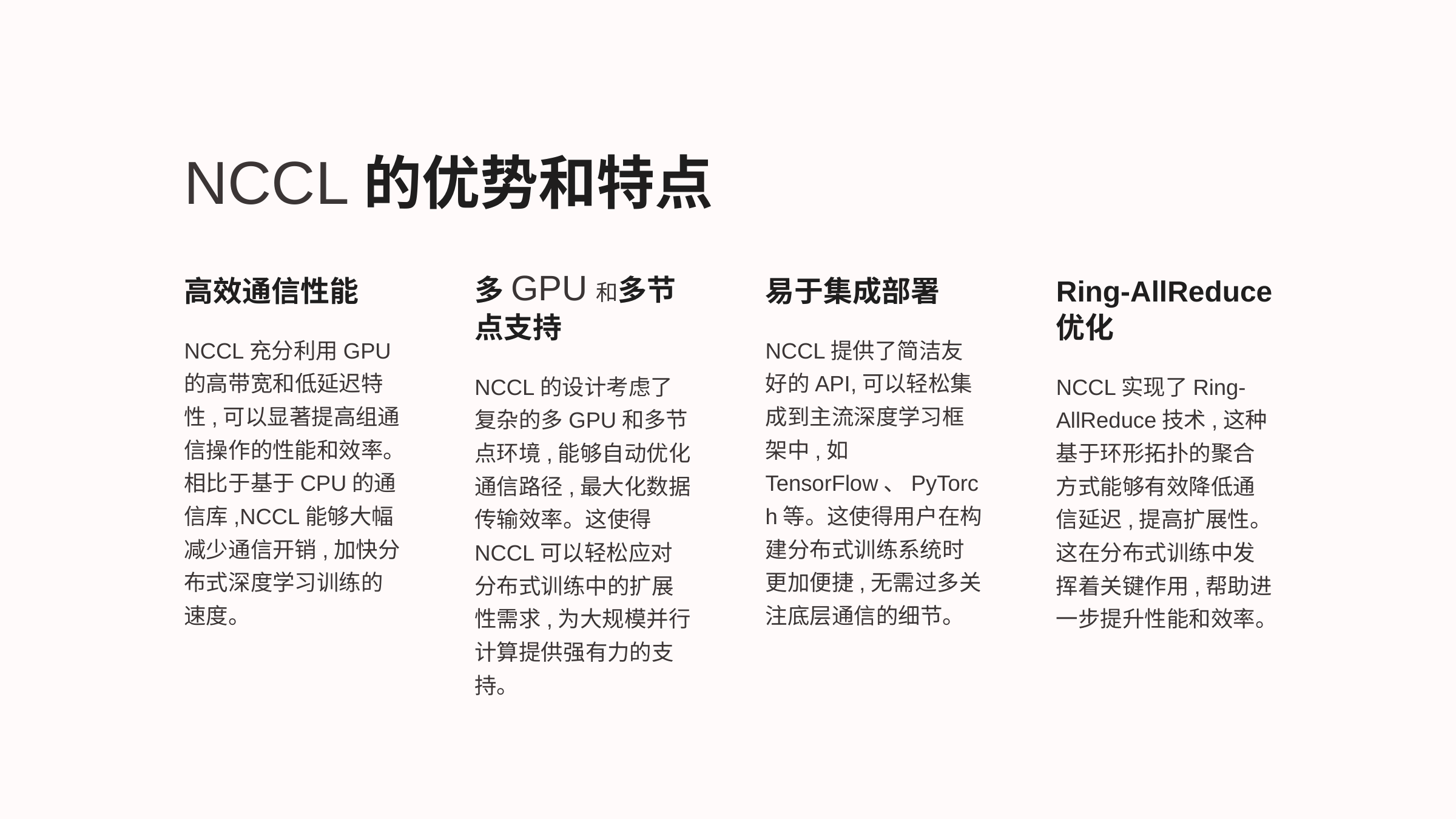

NCCL的优势和特点
高效通信性能
多GPU和多节点支持
易于集成部署
Ring-AllReduce优化
NCCL充分利用GPU的高带宽和低延迟特性,可以显著提高组通信操作的性能和效率。相比于基于CPU的通信库,NCCL能够大幅减少通信开销,加快分布式深度学习训练的速度。
NCCL提供了简洁友好的API,可以轻松集成到主流深度学习框架中,如TensorFlow、PyTorch等。这使得用户在构建分布式训练系统时更加便捷,无需过多关注底层通信的细节。
NCCL的设计考虑了复杂的多GPU和多节点环境,能够自动优化通信路径,最大化数据传输效率。这使得NCCL可以轻松应对分布式训练中的扩展性需求,为大规模并行计算提供强有力的支持。
NCCL实现了Ring-AllReduce技术,这种基于环形拓扑的聚合方式能够有效降低通信延迟,提高扩展性。这在分布式训练中发挥着关键作用,帮助进一步提升性能和效率。